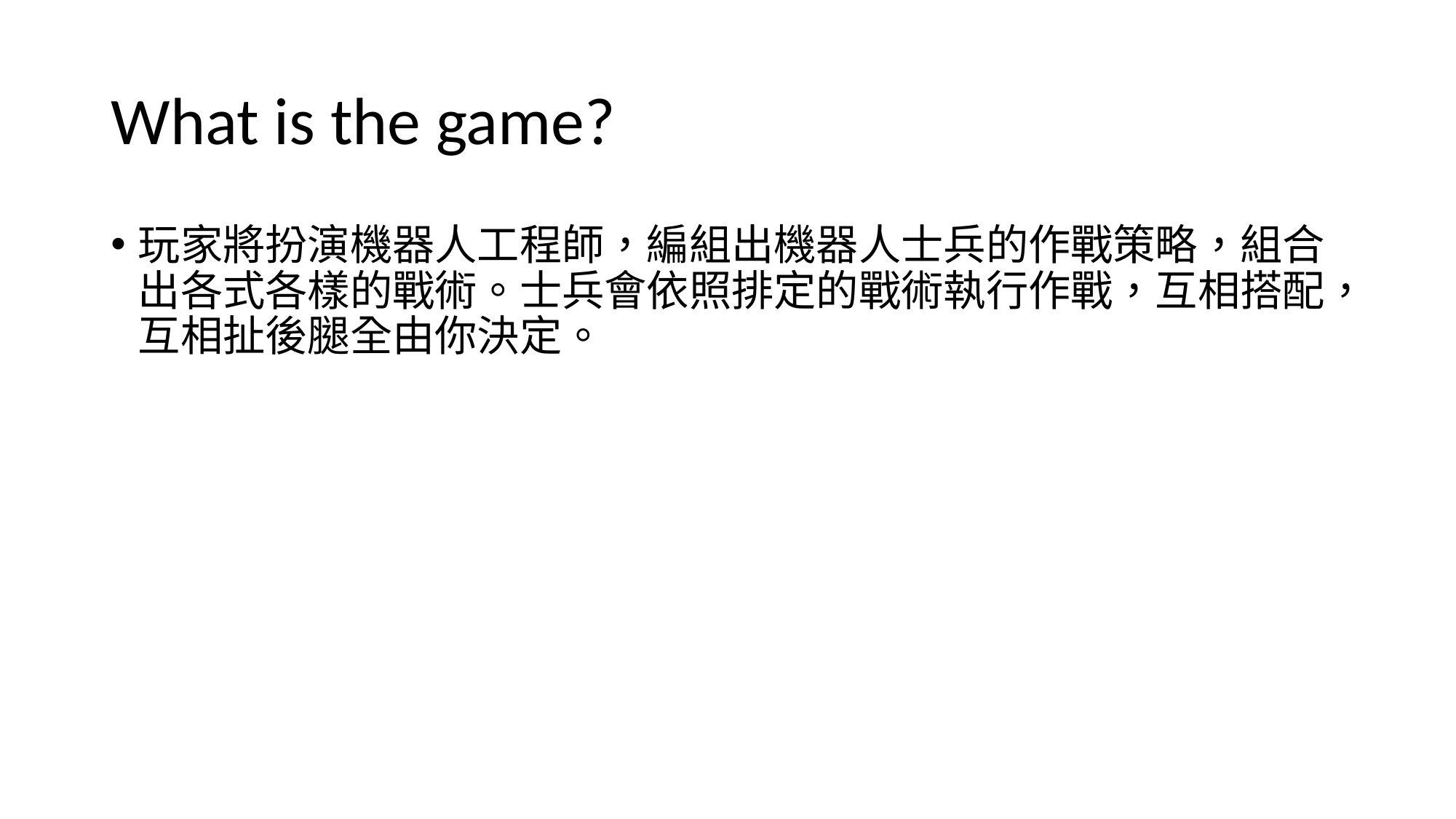

# What is the game?
玩家將扮演機器人工程師，編組出機器人士兵的作戰策略，組合出各式各樣的戰術。士兵會依照排定的戰術執行作戰，互相搭配，互相扯後腿全由你決定。